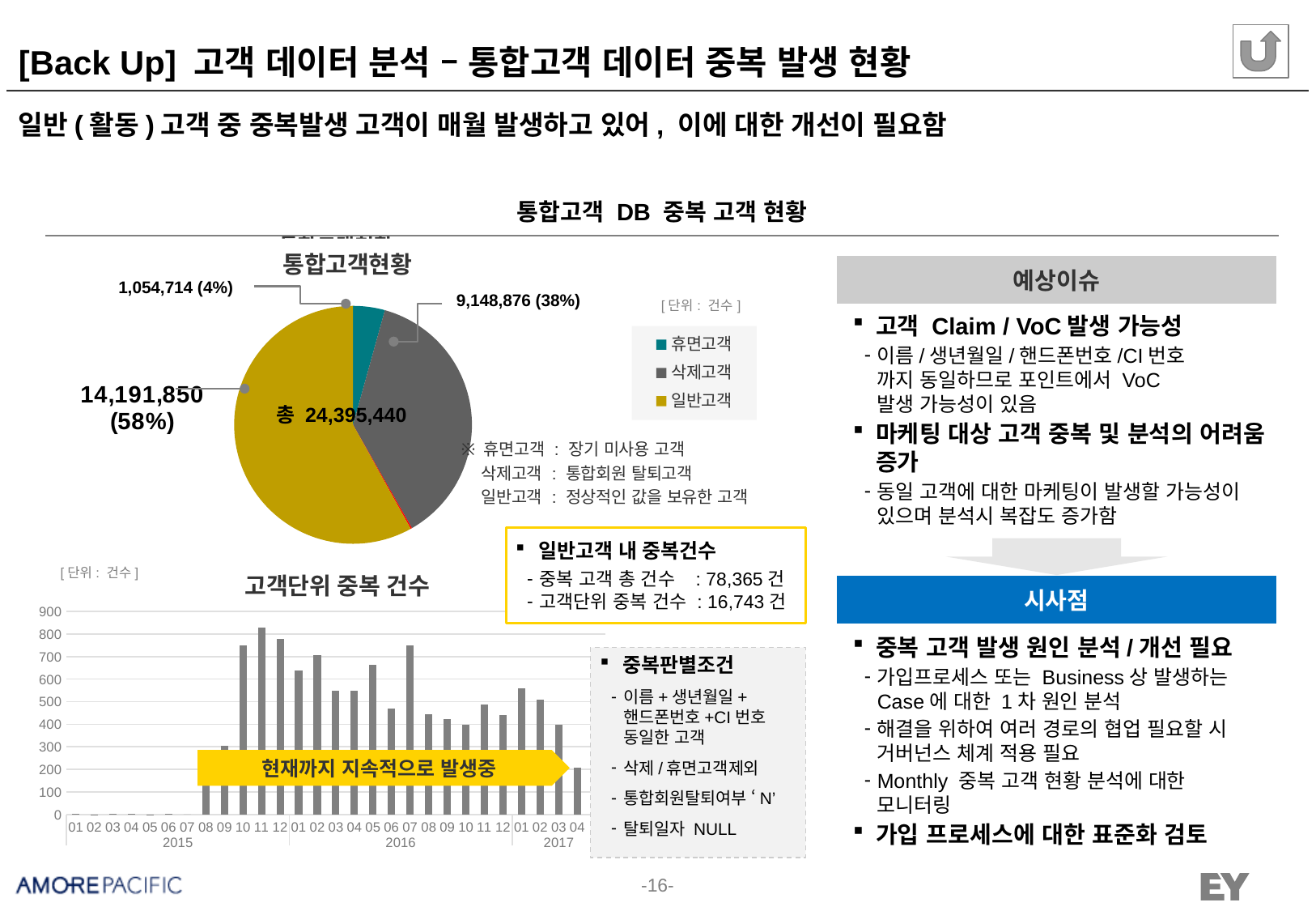

# [Back Up] 고객 데이터 분석 – 통합고객 데이터 중복 발생 현황

일반(활동)고객 중 중복발생 고객이 매월 발생하고 있어, 이에 대한 개선이 필요함
통합고객 DB 중복 고객 현황

### Chart: 통합고객현황

| Category |
|---|

### Chart: 통합고객현황

| Category |  |
|---|---|
| 휴면고객 | 1054714.0 |
| 삭제고객 | 9148876.0 |
| 기타(+한글자) | 45006.0 |
| 일반고객 | 14191850.0 |
예상이슈
1,054,714 (4%)
9,148,876 (38%)
고객 Claim / VoC발생 가능성
이름/생년월일/핸드폰번호/CI번호
까지 동일하므로 포인트에서 VoC
발생 가능성이 있음
마케팅 대상 고객 중복 및 분석의 어려움 증가
동일 고객에 대한 마케팅이 발생할 가능성이 있으며 분석시 복잡도 증가함
총 24,395,440

일반고객 내 중복건수
중복 고객 총 건수   : 78,365건
고객단위 중복 건수 : 16,743건

### Chart: 고객단위 중복 건수

| Category | 건수 |
|---|---|
| 01 | 2.0 |
| 02 | 1.0 |
| 03 | 2.0 |
| 04 | 2.0 |
| 05 | 1.0 |
| 06 | 2.0 |
| 07 | 0.0 |
| 08 | 137.0 |
| 09 | 303.0 |
| 10 | 750.0 |
| 11 | 830.0 |
| 12 | 779.0 |
| 01 | 639.0 |
| 02 | 707.0 |
| 03 | 550.0 |
| 04 | 550.0 |
| 05 | 662.0 |
| 06 | 471.0 |
| 07 | 751.0 |
| 08 | 445.0 |
| 09 | 421.0 |
| 10 | 398.0 |
| 11 | 488.0 |
| 12 | 441.0 |
| 01 | 559.0 |
| 02 | 509.0 |
| 03 | 399.0 |
| 04 | 209.0 |
|   | 0.0 |
[단위: 건수]
시사점
중복 고객 발생 원인 분석/개선 필요
가입프로세스 또는 Business상 발생하는 Case에 대한 1차 원인 분석
해결을 위하여 여러 경로의 협업 필요할 시 거버넌스 체계 적용 필요
Monthly 중복 고객 현황 분석에 대한 모니터링
가입 프로세스에 대한 표준화 검토
중복판별조건
이름+생년월일+핸드폰번호+CI번호 동일한 고객
삭제/휴면고객제외
통합회원탈퇴여부 ‘N’
탈퇴일자 NULL
현재까지 지속적으로 발생중